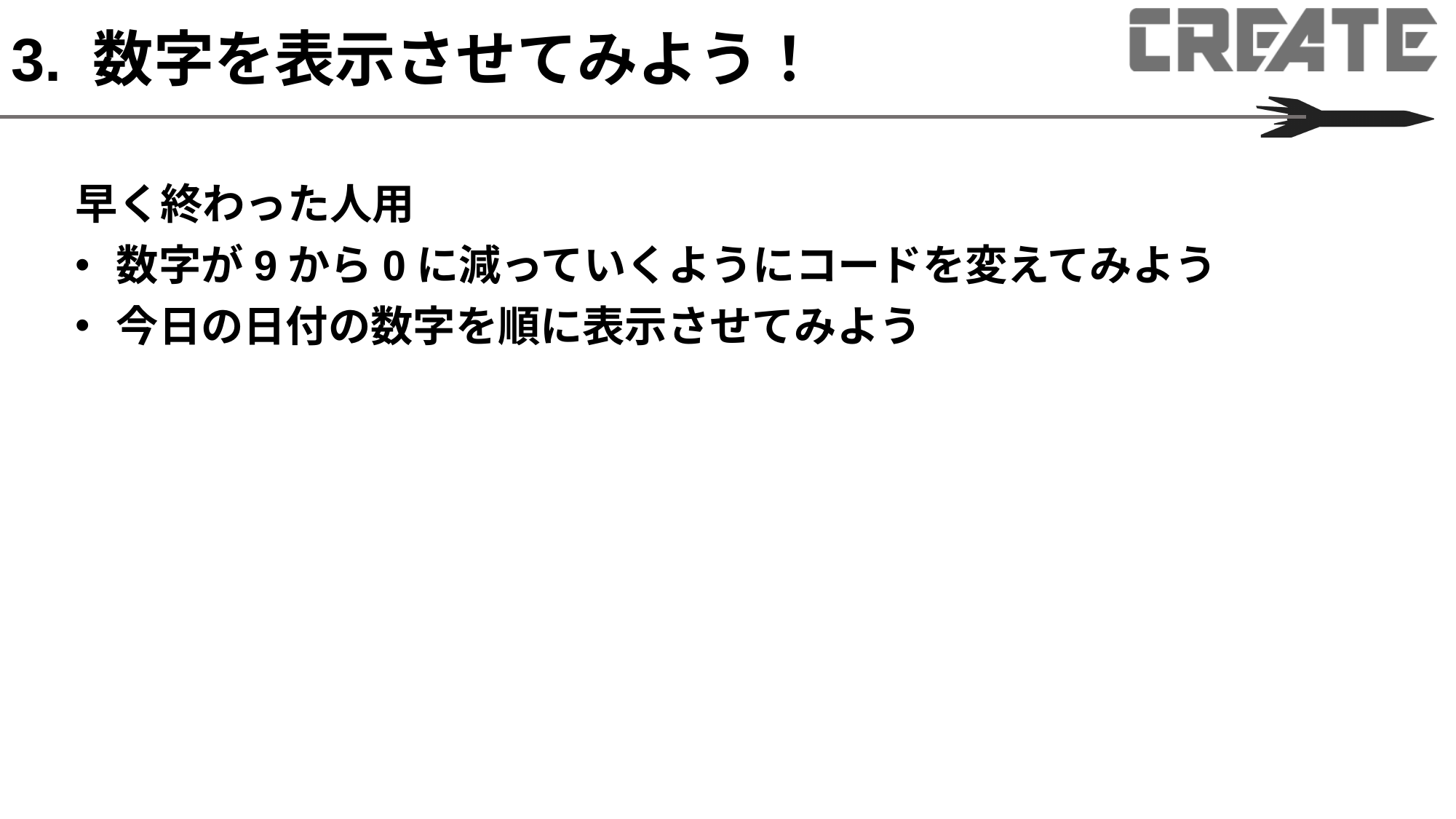

# 3. 数字を表示させてみよう！
早く終わった人用
数字が9から0に減っていくようにコードを変えてみよう
今日の日付の数字を順に表示させてみよう